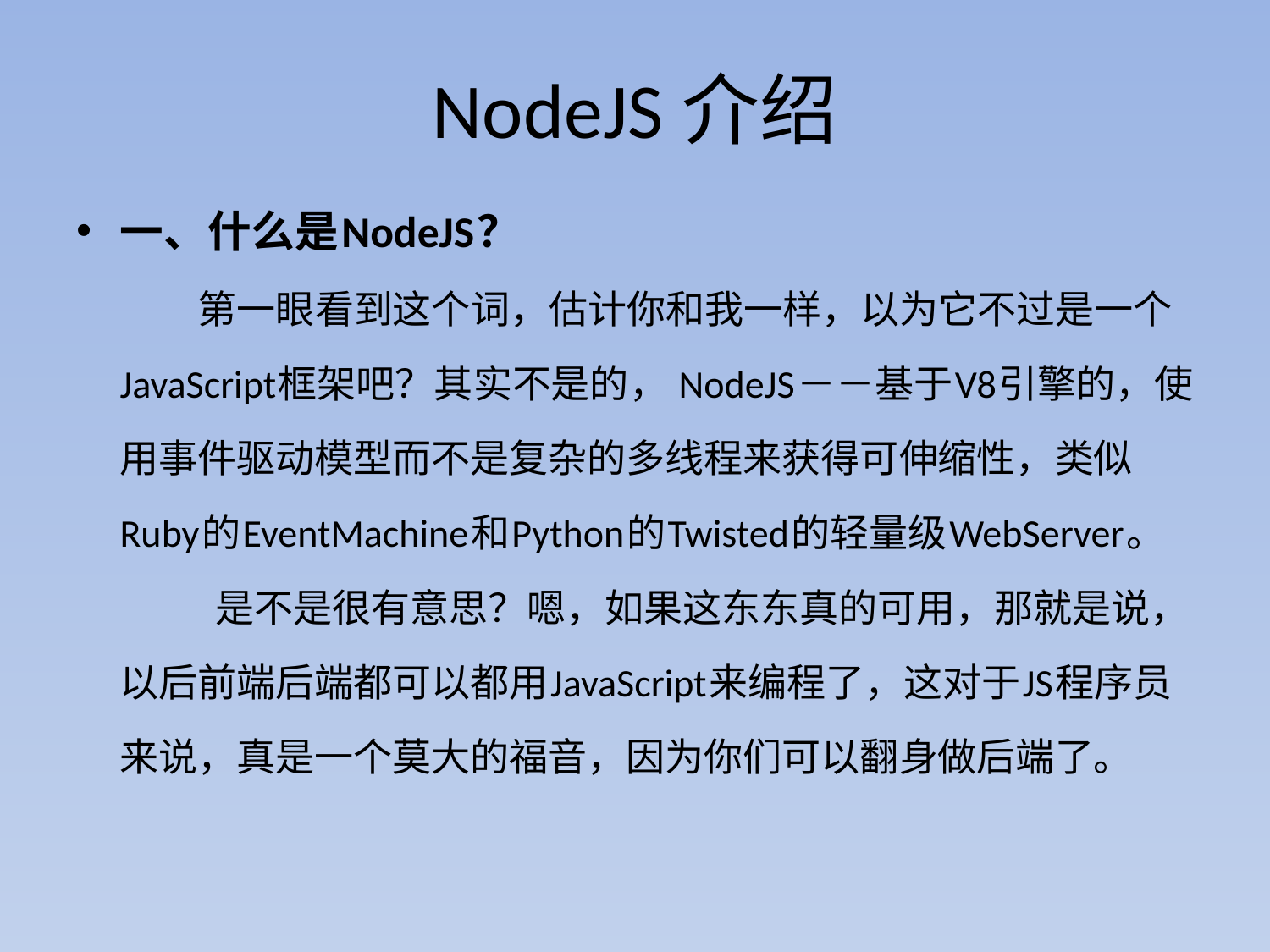

# NodeJS介绍
一、什么是NodeJS？
         第一眼看到这个词，估计你和我一样，以为它不过是一个JavaScript框架吧？其实不是的， NodeJS－－基于V8引擎的，使用事件驱动模型而不是复杂的多线程来获得可伸缩性，类似Ruby的EventMachine和Python的Twisted的轻量级WebServer。
           是不是很有意思？嗯，如果这东东真的可用，那就是说，以后前端后端都可以都用JavaScript来编程了，这对于JS程序员来说，真是一个莫大的福音，因为你们可以翻身做后端了。